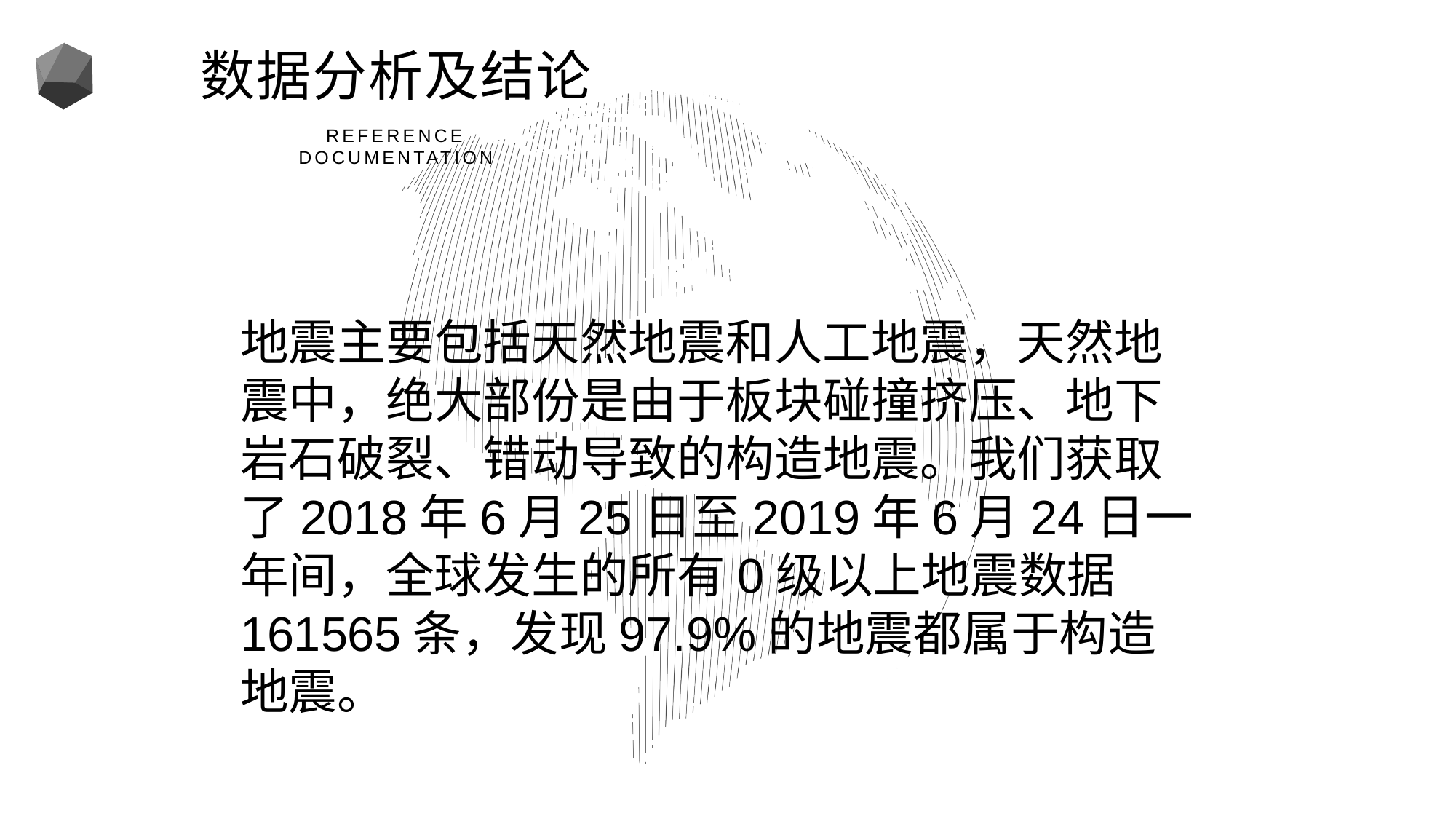

数据分析及结论

REFERENCE DOCUMENTATION
地震主要包括天然地震和人工地震，天然地震中，绝大部份是由于板块碰撞挤压、地下岩石破裂、错动导致的构造地震。我们获取了2018年6月25日至2019年6月24日一年间，全球发生的所有0级以上地震数据161565条，发现97.9%的地震都属于构造地震。